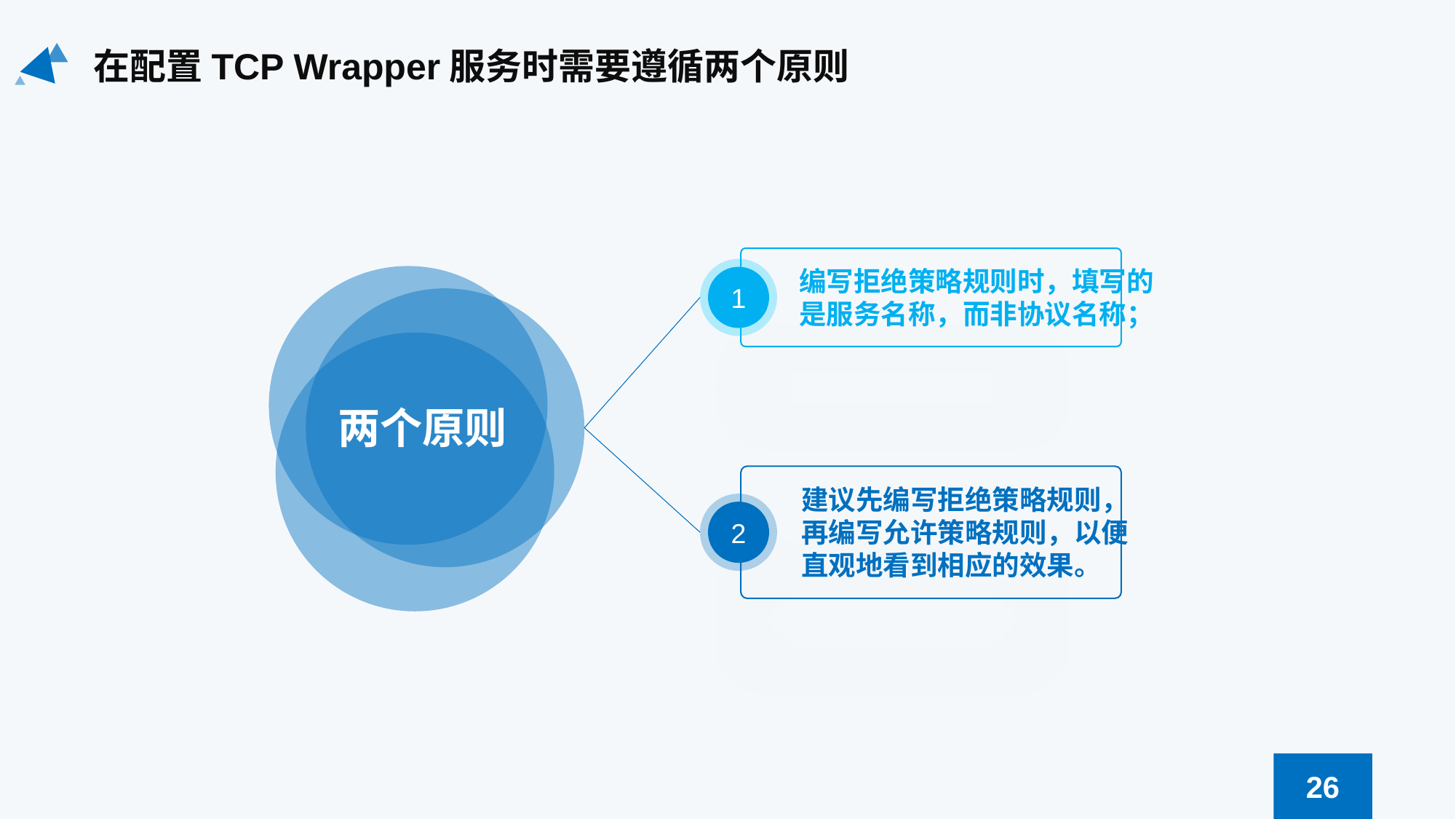

在配置TCP Wrapper服务时需要遵循两个原则

编写拒绝策略规则时，填写的是服务名称，而非协议名称；

1

两个原则

建议先编写拒绝策略规则，再编写允许策略规则，以便直观地看到相应的效果。

2

26